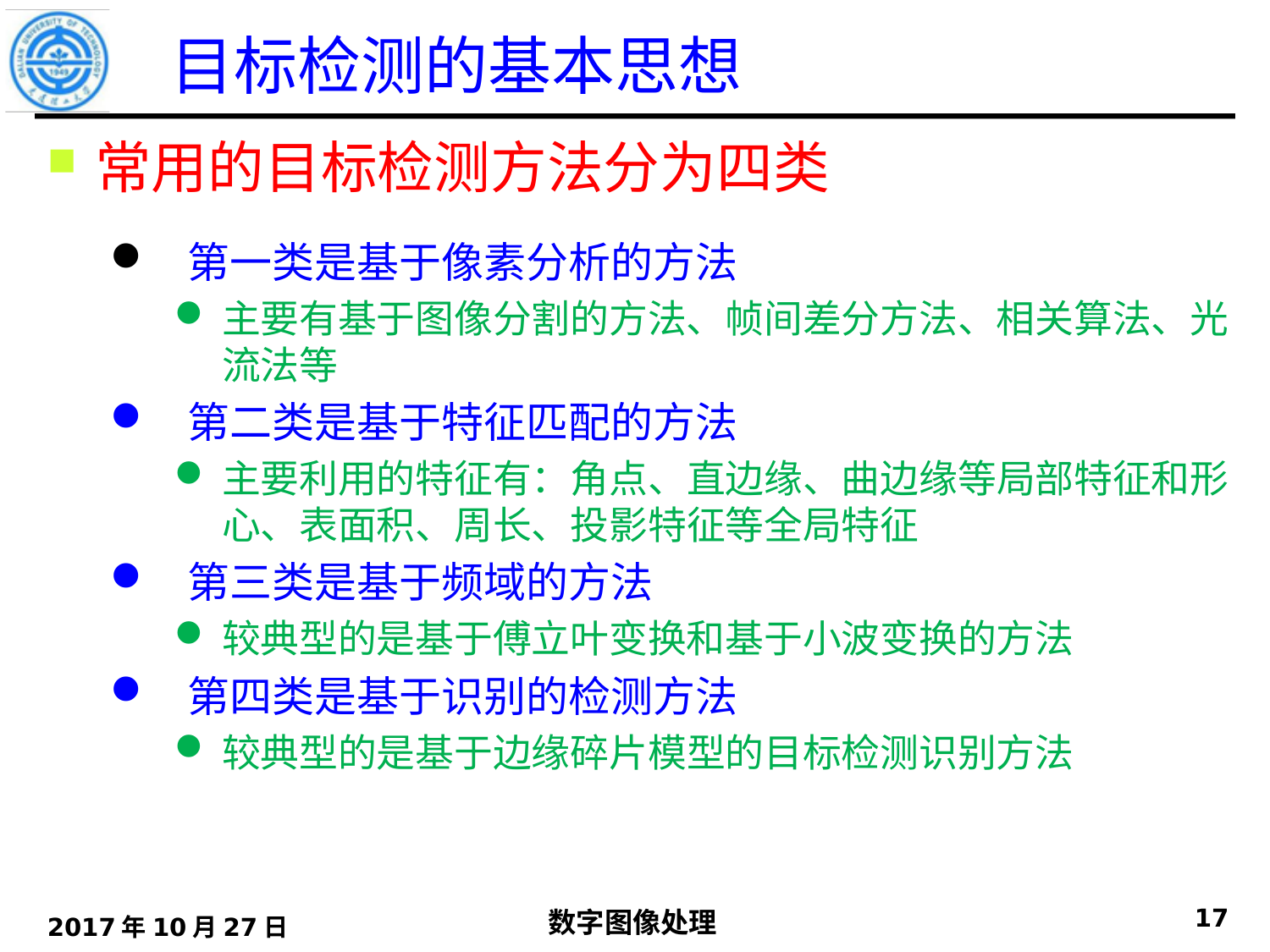

目标检测的基本思想
常用的目标检测方法分为四类
  第一类是基于像素分析的方法
主要有基于图像分割的方法、帧间差分方法、相关算法、光流法等
  第二类是基于特征匹配的方法
主要利用的特征有：角点、直边缘、曲边缘等局部特征和形心、表面积、周长、投影特征等全局特征
  第三类是基于频域的方法
较典型的是基于傅立叶变换和基于小波变换的方法
  第四类是基于识别的检测方法
较典型的是基于边缘碎片模型的目标检测识别方法